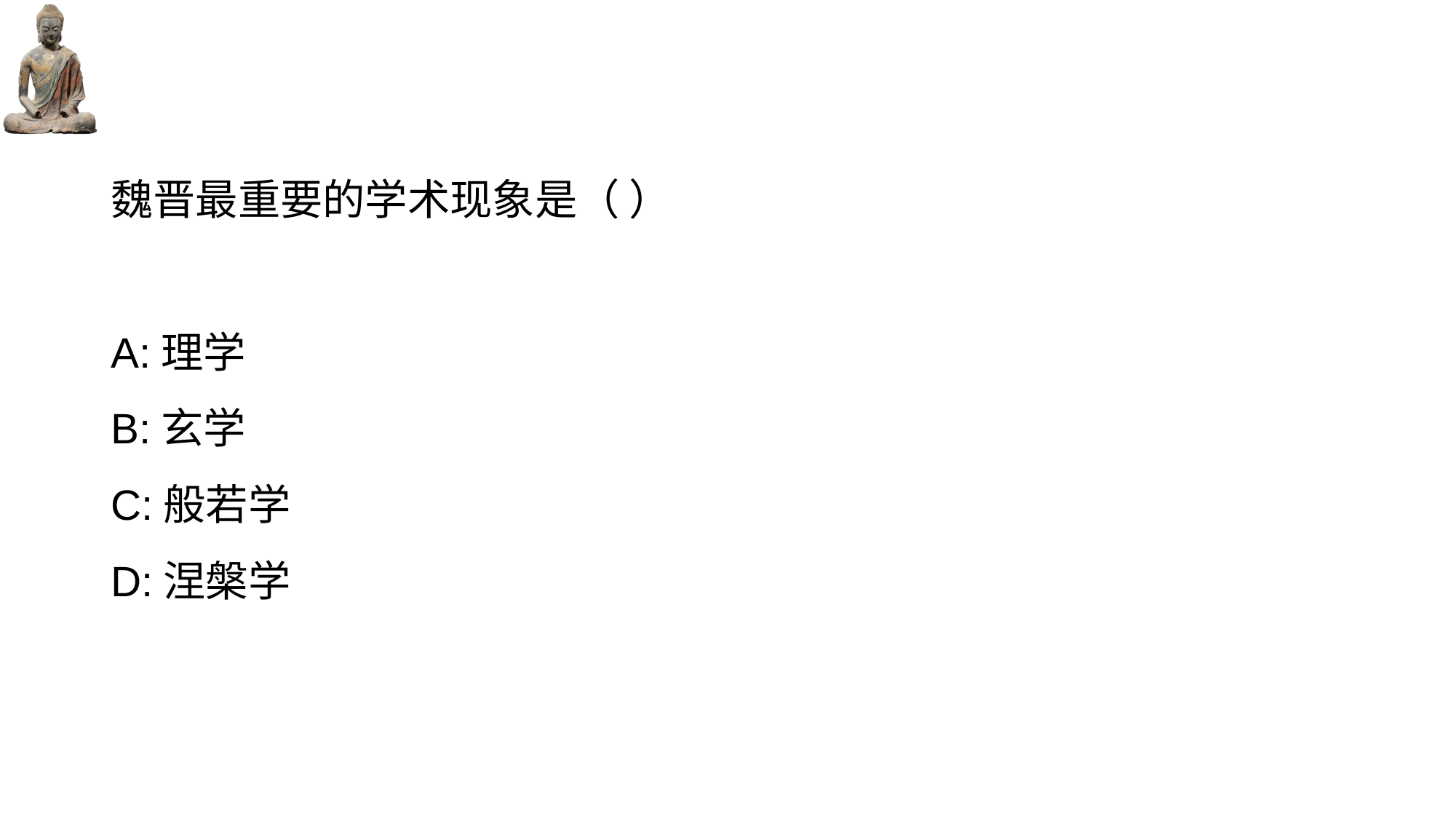

#
魏晋最重要的学术现象是（ ）

A:理学
B:玄学
C:般若学
D:涅槃学

36